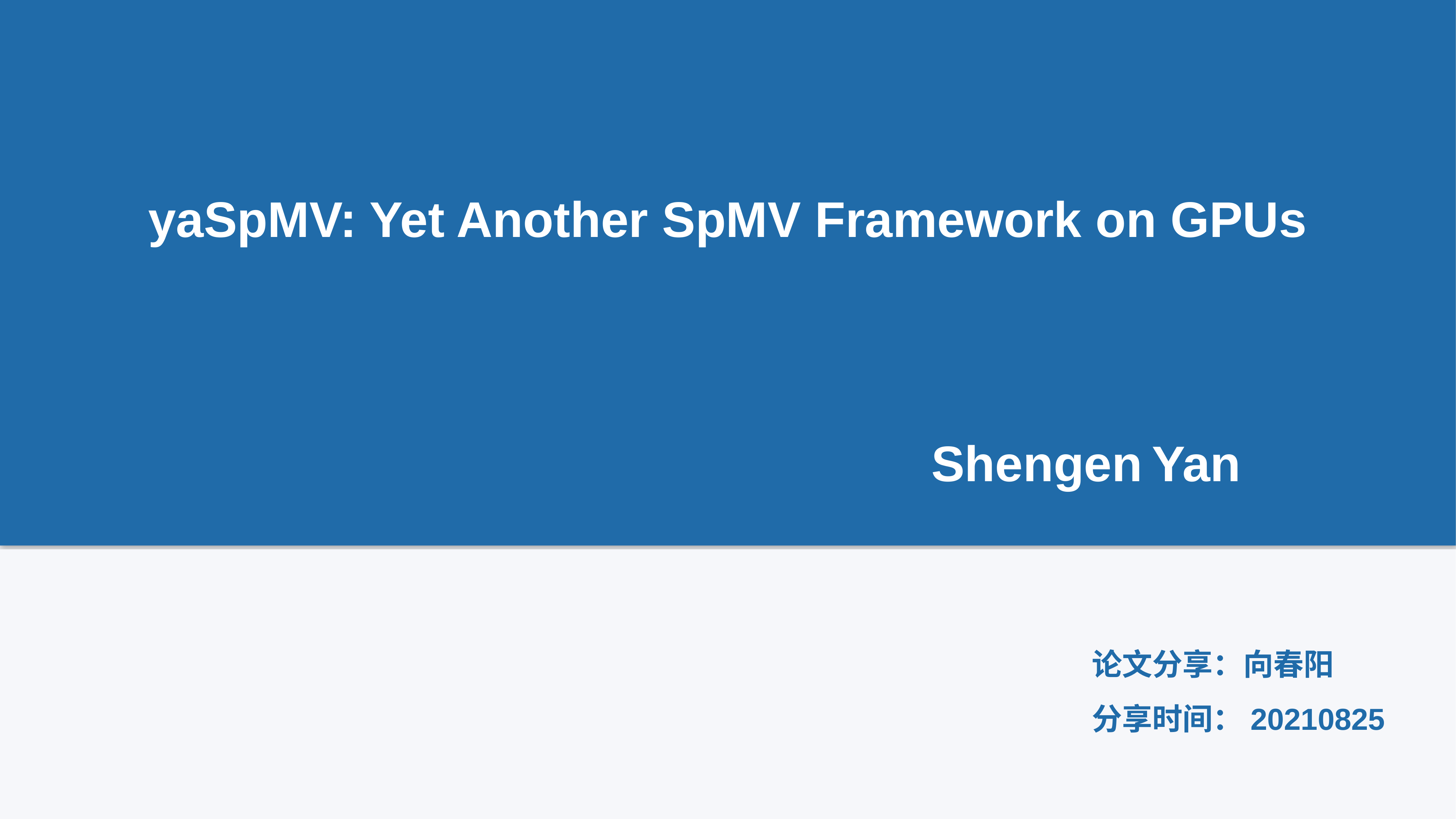

yaSpMV: Yet Another SpMV Framework on GPUs
Shengen Yan
论文分享：向春阳
分享时间：20210825